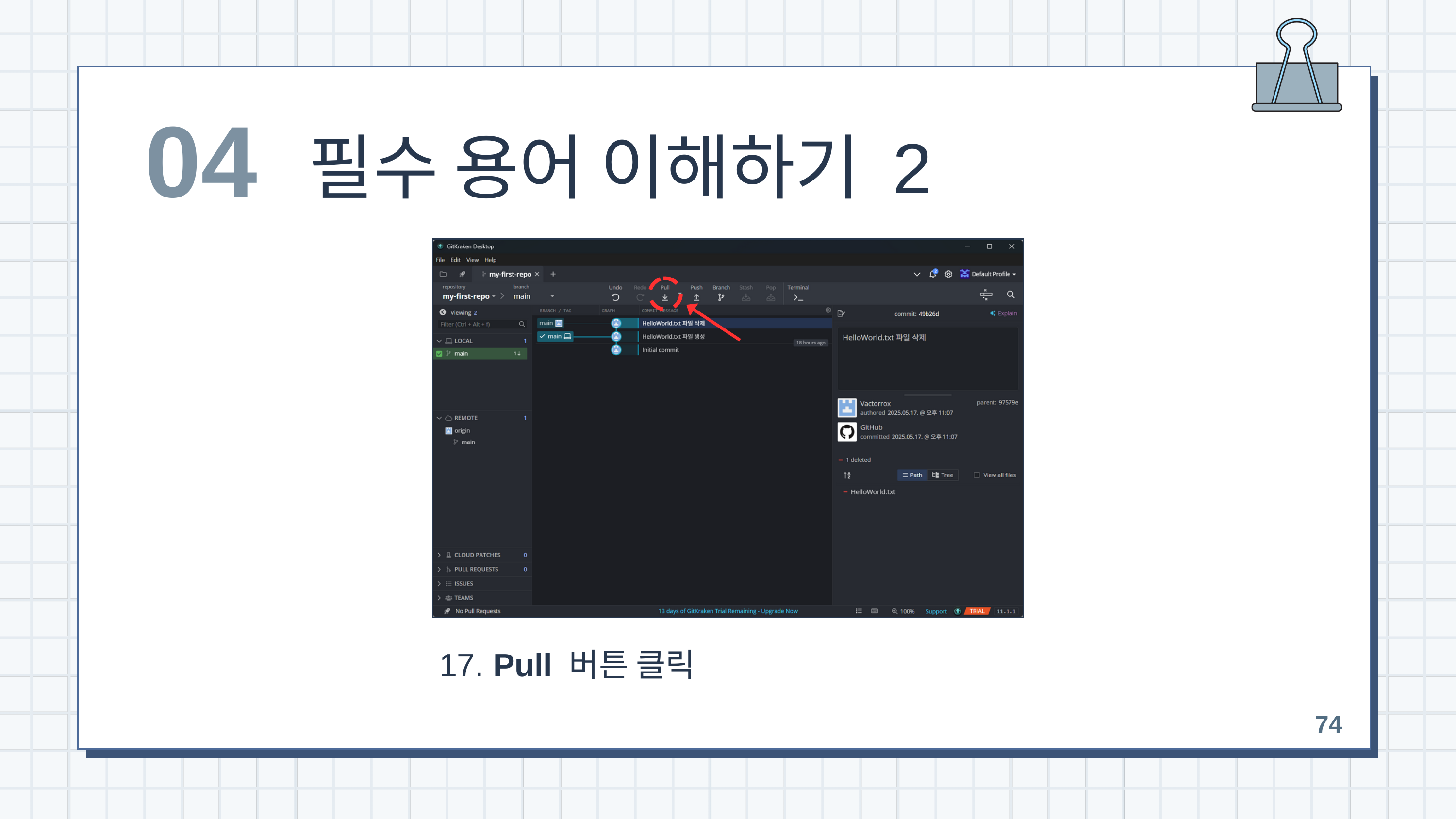

04
필수 용어 이해하기 2

   17. Pull 버튼 클릭
74